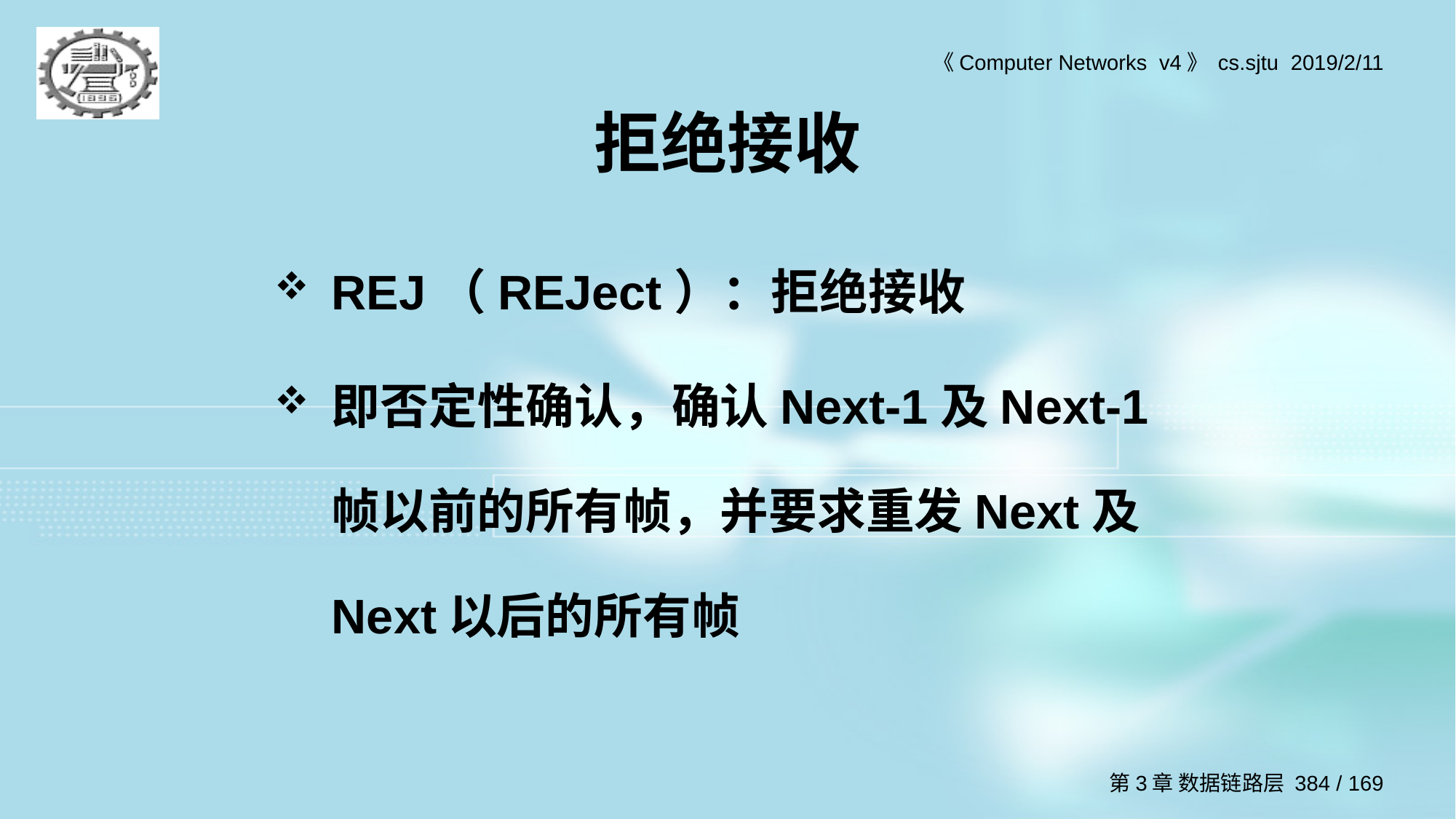

# 拒绝接收
REJ（REJect）：拒绝接收
即否定性确认，确认Next-1及Next-1帧以前的所有帧，并要求重发Next及Next以后的所有帧